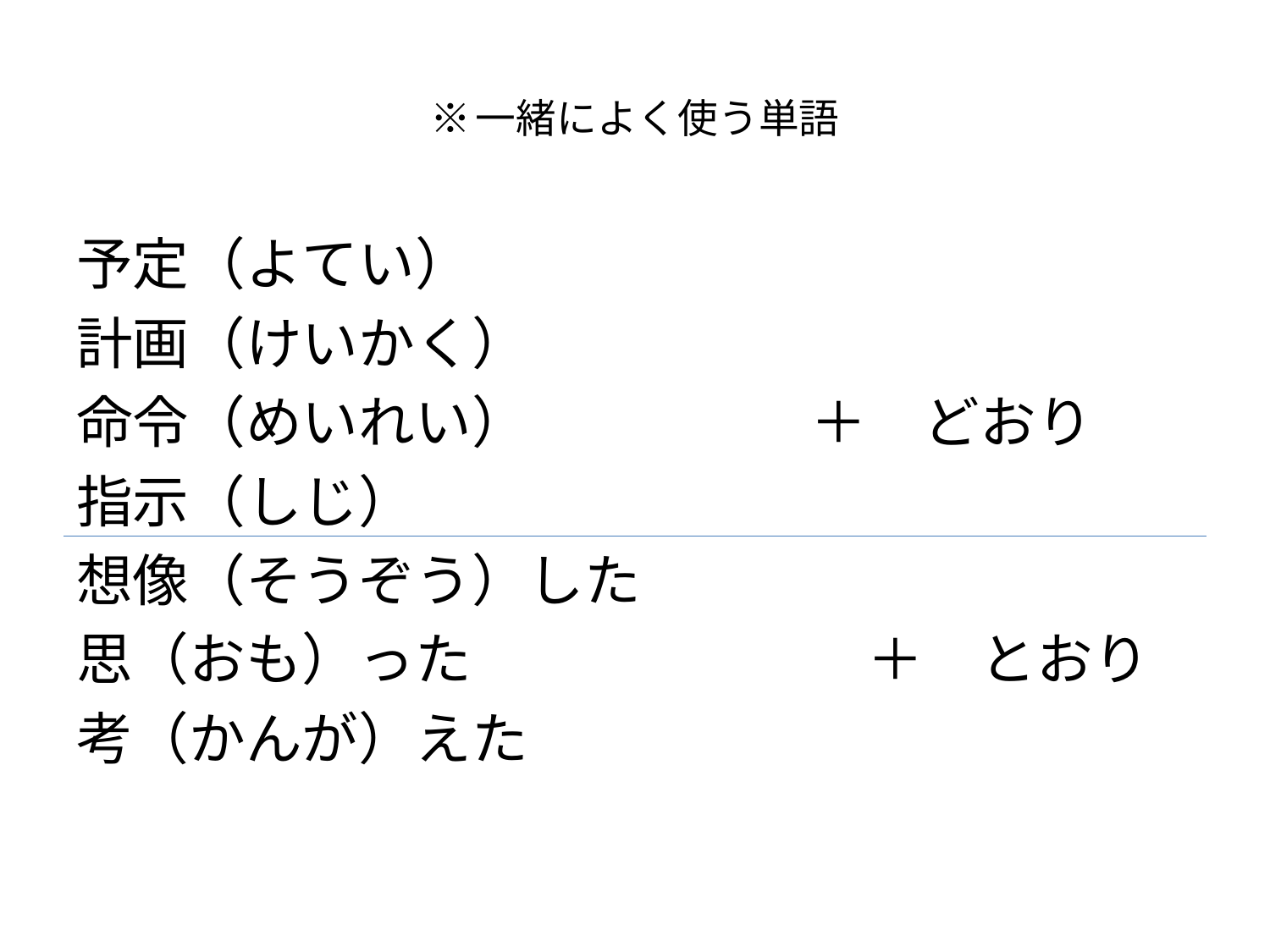

# ※一緒によく使う単語
予定（よてい）
計画（けいかく）
命令（めいれい）　　　　　＋　どおり
指示（しじ）
想像（そうぞう）した
思（おも）った　　　　　　　＋　とおり
考（かんが）えた